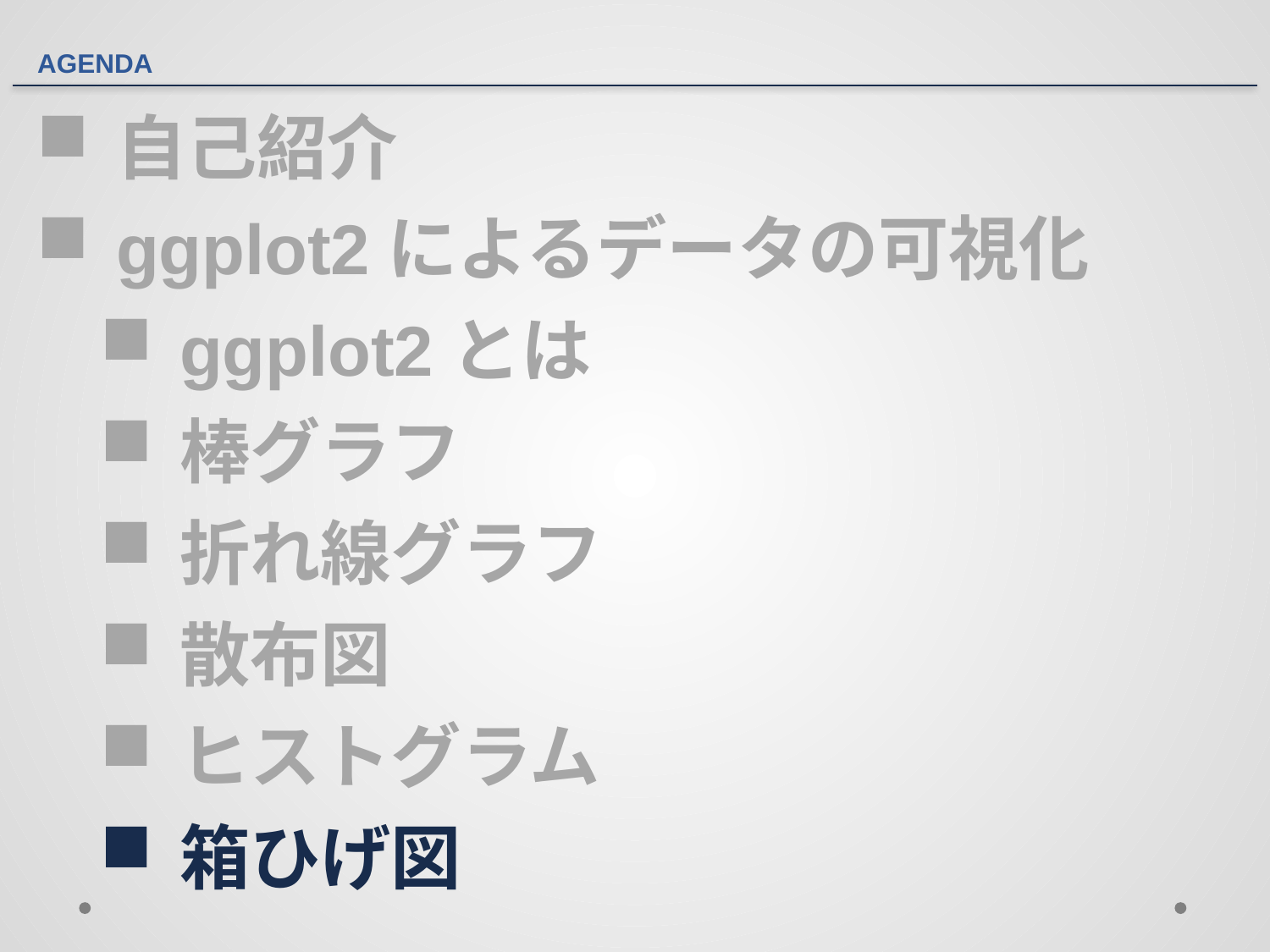

# AGENDA
自己紹介
ggplot2によるデータの可視化
ggplot2とは
棒グラフ
折れ線グラフ
散布図
ヒストグラム
箱ひげ図